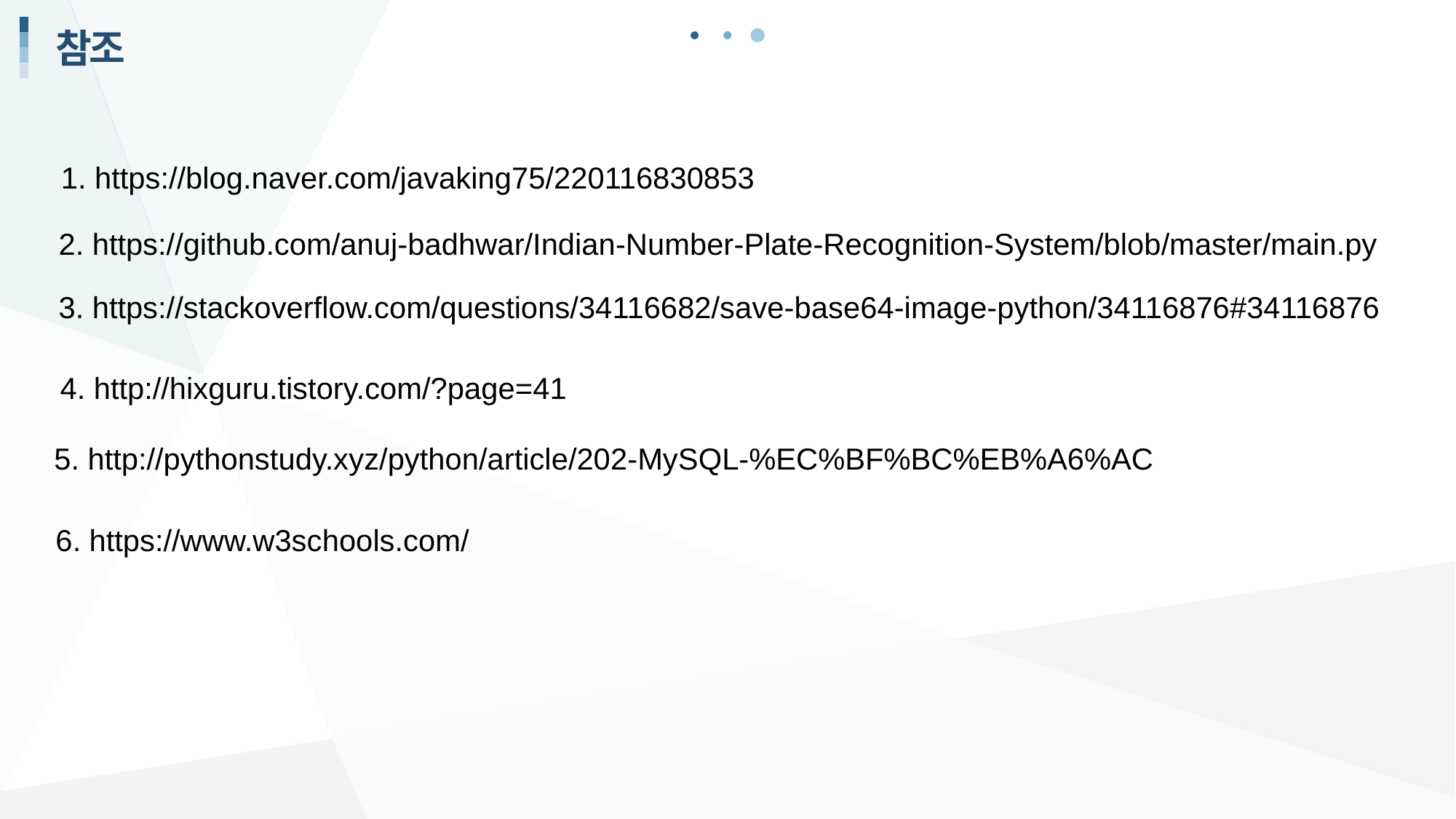

참조

1. https://blog.naver.com/javaking75/220116830853

2. https://github.com/anuj-badhwar/Indian-Number-Plate-Recognition-System/blob/master/main.py
3. https://stackoverflow.com/questions/34116682/save-base64-image-python/34116876#34116876
4. http://hixguru.tistory.com/?page=41
5. http://pythonstudy.xyz/python/article/202-MySQL-%EC%BF%BC%EB%A6%AC
6. https://www.w3schools.com/